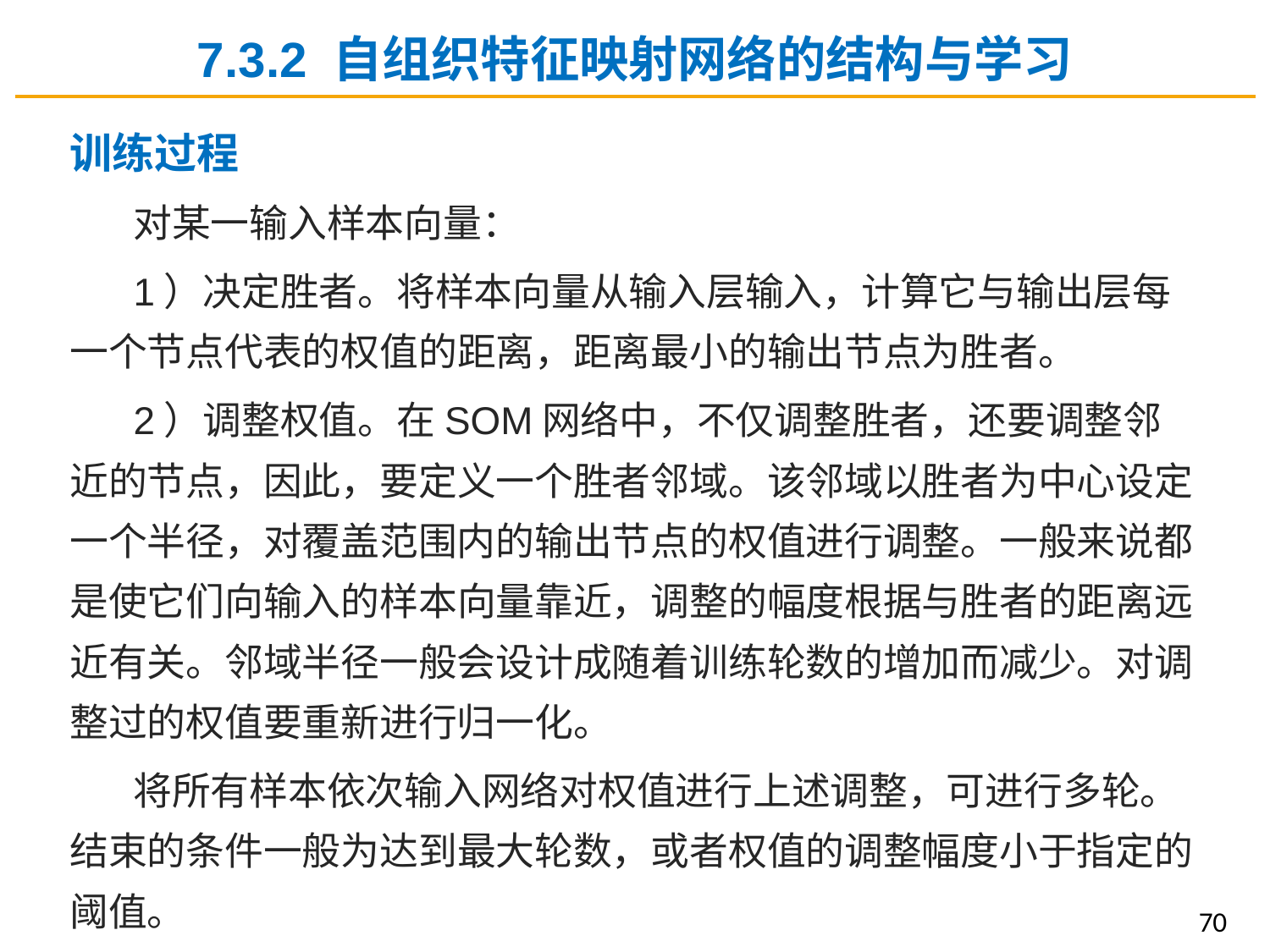

7.3.2 自组织特征映射网络的结构与学习
训练过程
对某一输入样本向量：
1）决定胜者。将样本向量从输入层输入，计算它与输出层每一个节点代表的权值的距离，距离最小的输出节点为胜者。
2）调整权值。在SOM网络中，不仅调整胜者，还要调整邻近的节点，因此，要定义一个胜者邻域。该邻域以胜者为中心设定一个半径，对覆盖范围内的输出节点的权值进行调整。一般来说都是使它们向输入的样本向量靠近，调整的幅度根据与胜者的距离远近有关。邻域半径一般会设计成随着训练轮数的增加而减少。对调整过的权值要重新进行归一化。
将所有样本依次输入网络对权值进行上述调整，可进行多轮。结束的条件一般为达到最大轮数，或者权值的调整幅度小于指定的阈值。

70